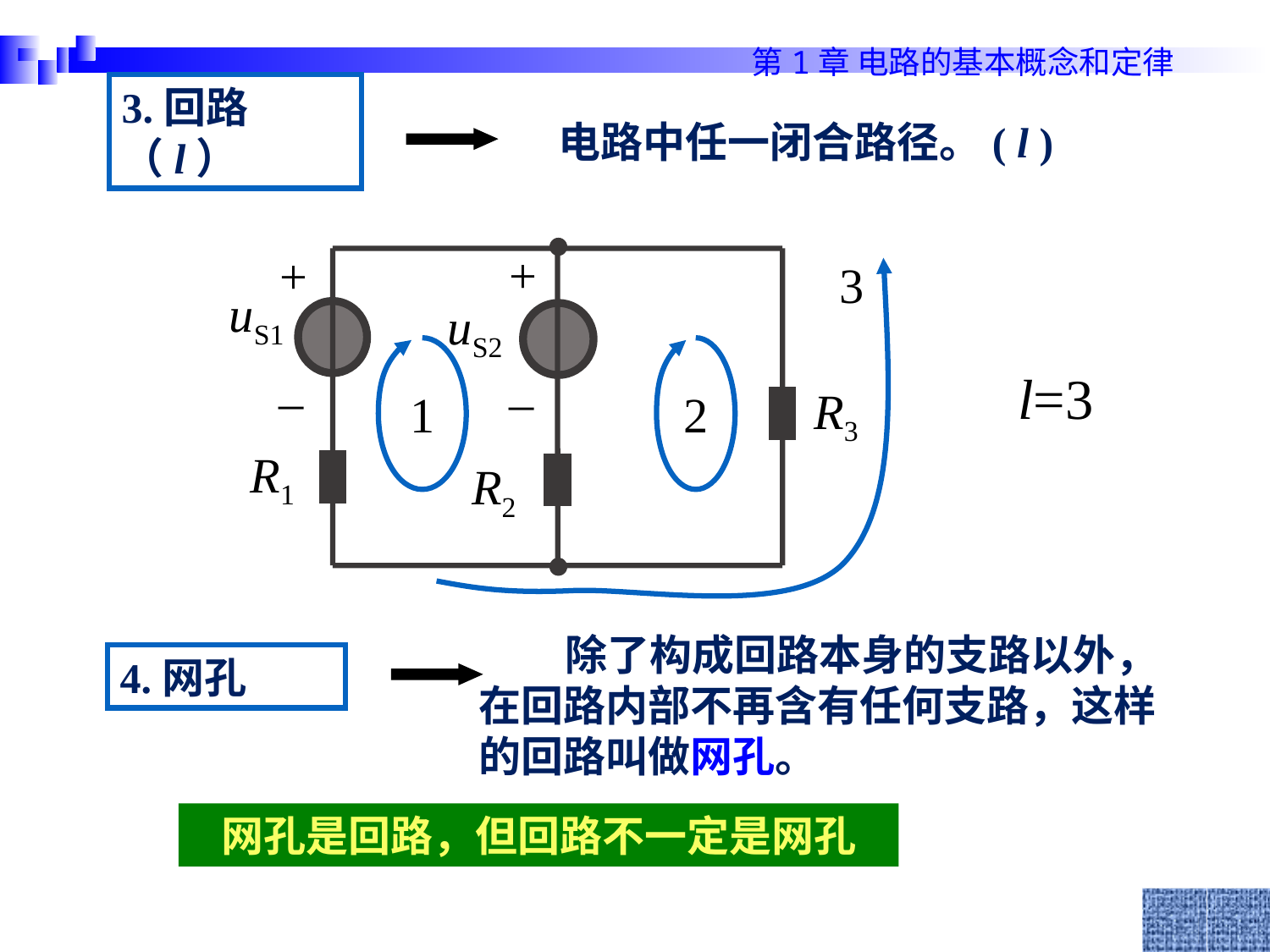

3.回路（l）
电路中任一闭合路径。( l )

+
+

uS1
uS2

_
_
R3

R1

R2

3

1

2
l=3
        除了构成回路本身的支路以外，在回路内部不再含有任何支路，这样的回路叫做网孔。
4.网孔

网孔是回路，但回路不一定是网孔